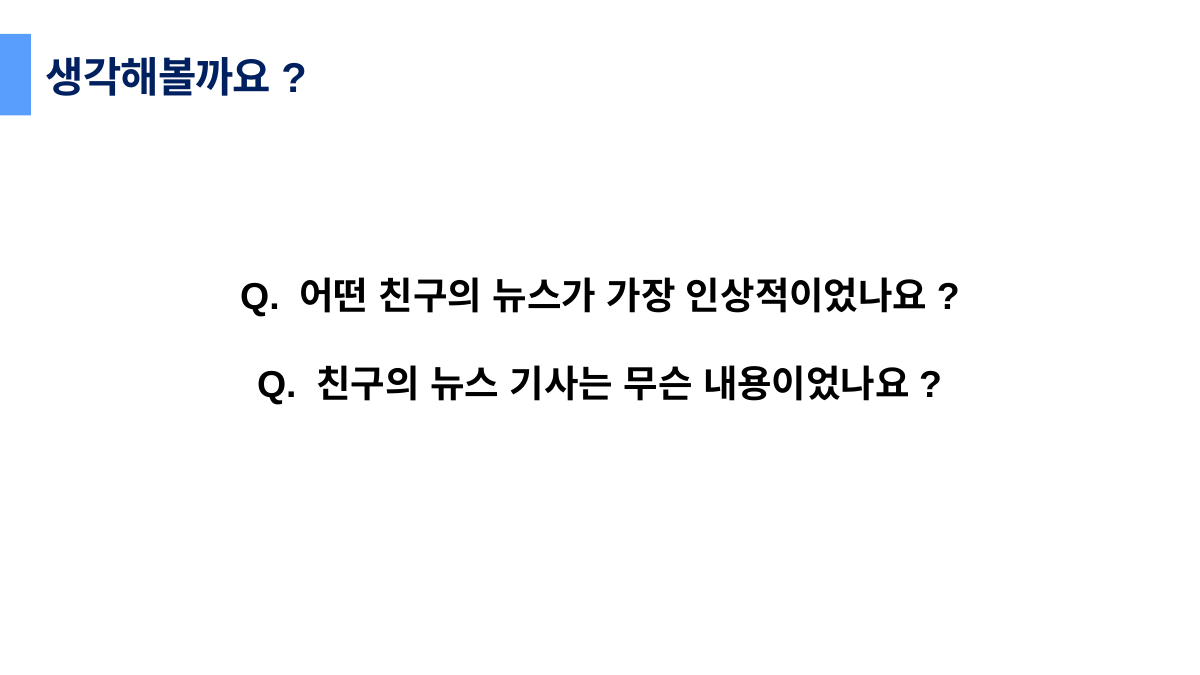

생각해볼까요?
Q. 어떤 친구의 뉴스가 가장 인상적이었나요?
Q. 친구의 뉴스 기사는 무슨 내용이었나요?